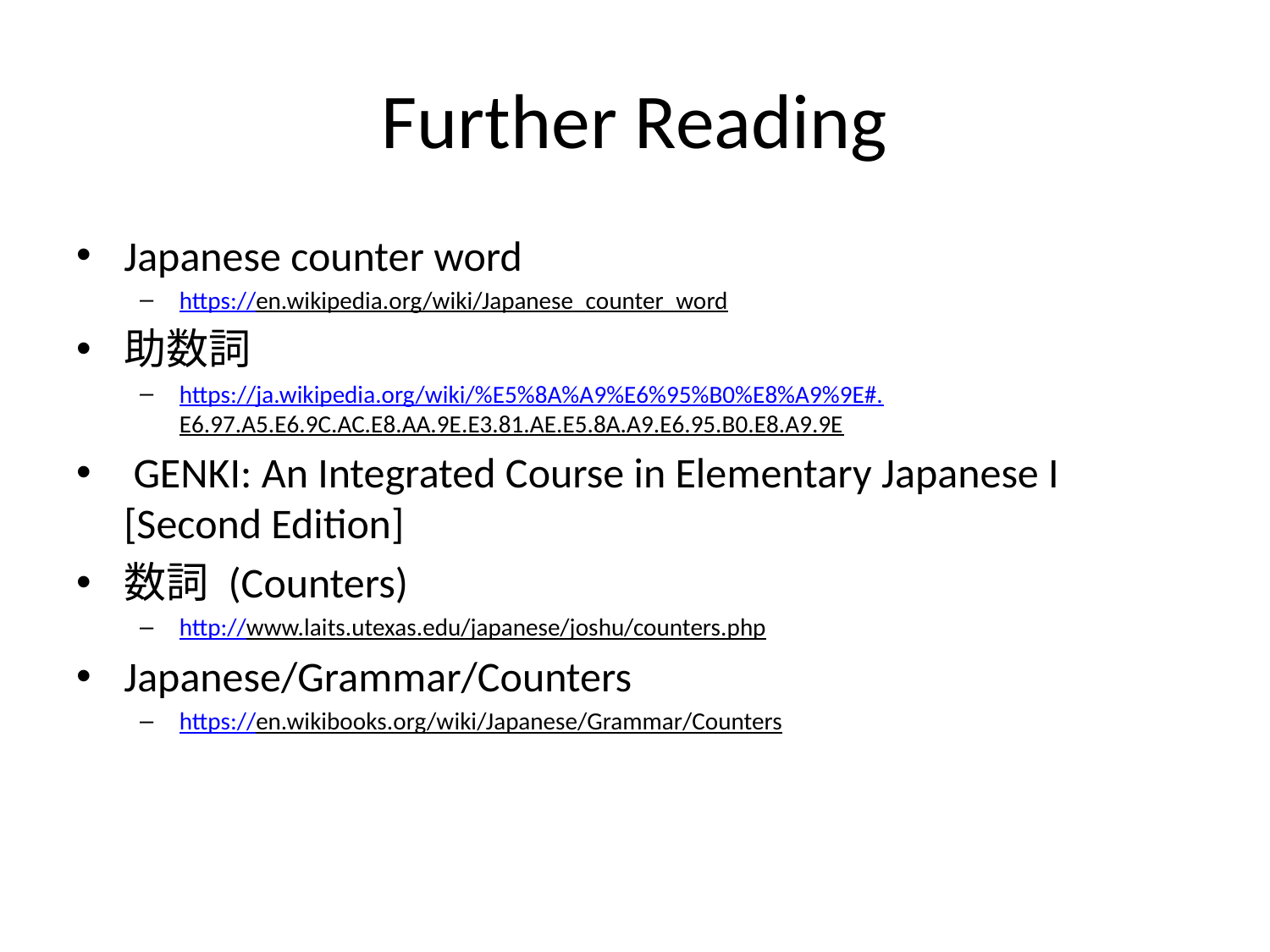

# Further Reading
Japanese counter word
https://en.wikipedia.org/wiki/Japanese_counter_word
助数詞
https://ja.wikipedia.org/wiki/%E5%8A%A9%E6%95%B0%E8%A9%9E#.E6.97.A5.E6.9C.AC.E8.AA.9E.E3.81.AE.E5.8A.A9.E6.95.B0.E8.A9.9E
 GENKI: An Integrated Course in Elementary Japanese I [Second Edition]
数詞 (Counters)
http://www.laits.utexas.edu/japanese/joshu/counters.php
Japanese/Grammar/Counters
https://en.wikibooks.org/wiki/Japanese/Grammar/Counters